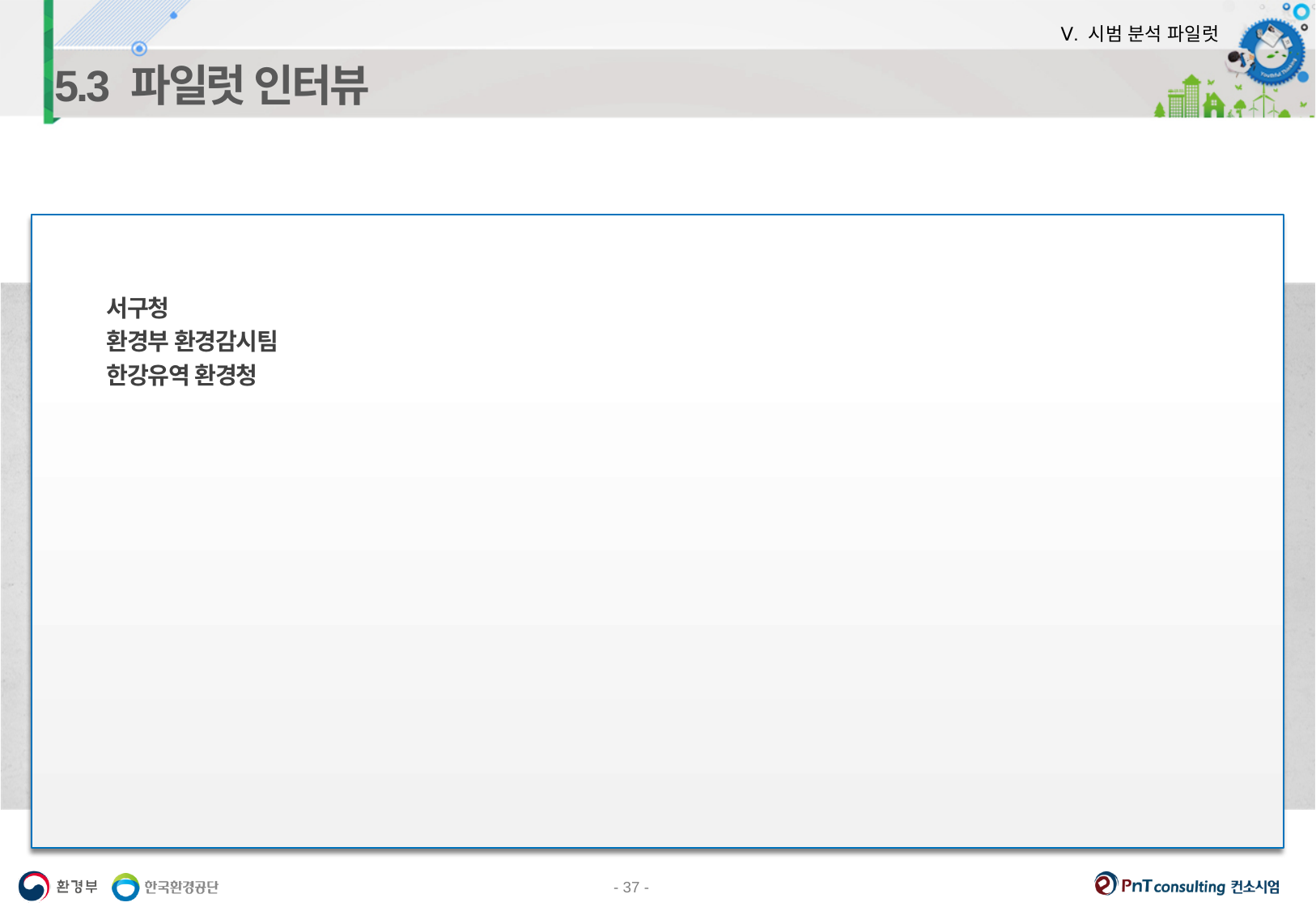

Ⅴ. 시범 분석 파일럿
5.3 파일럿 인터뷰
서구청
환경부 환경감시팀
한강유역 환경청